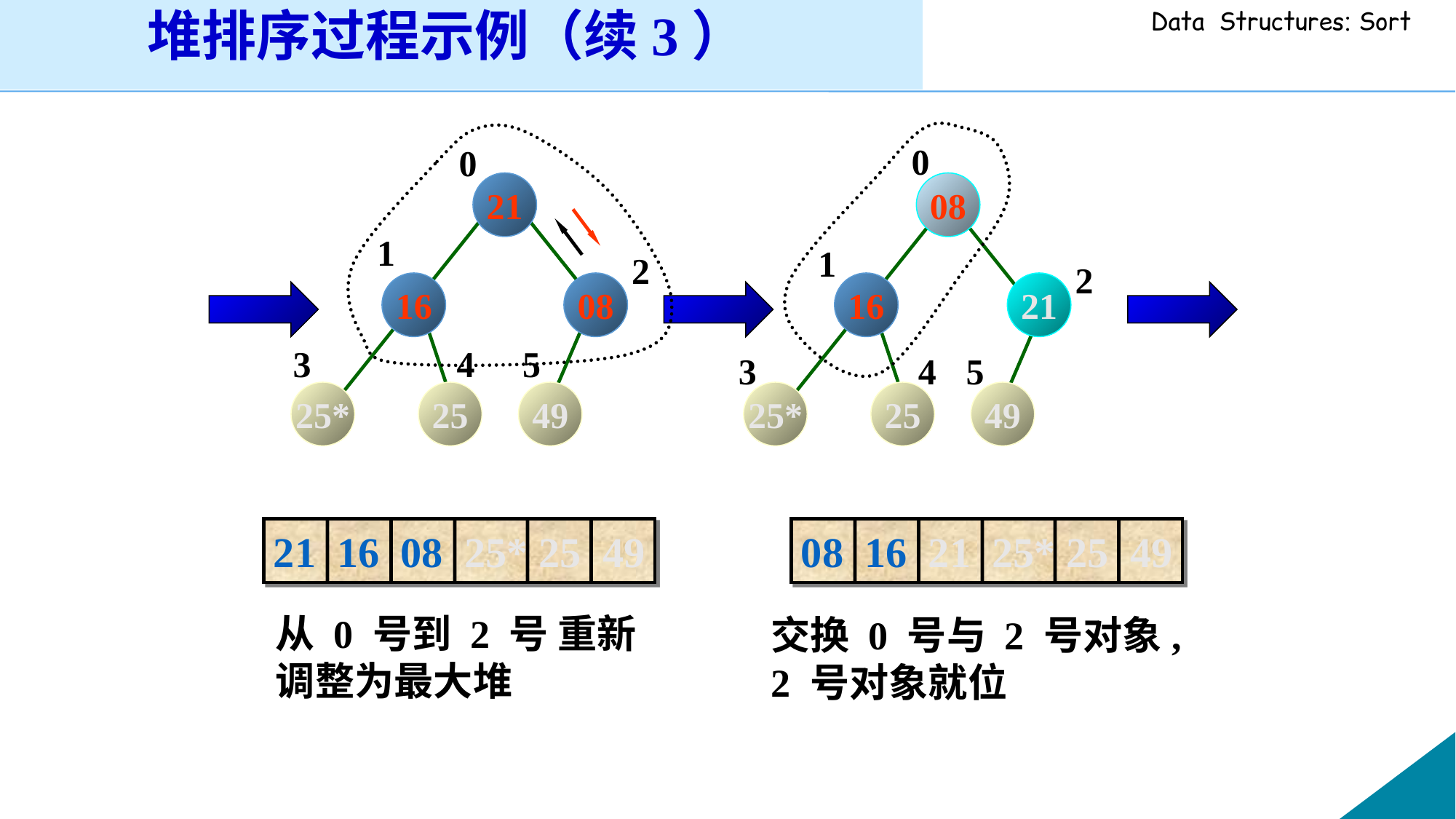

堆排序过程示例（续3）

0
0
21
08

1
1
2
2
16
08
16
21

3
4
5
3
4
5
25*
25
49
25*
25
49
21  16  08  25* 25  49

08  16  21  25* 25  49

从 0 号到 2 号 重新
调整为最大堆
交换 0 号与 2 号对象,
2 号对象就位